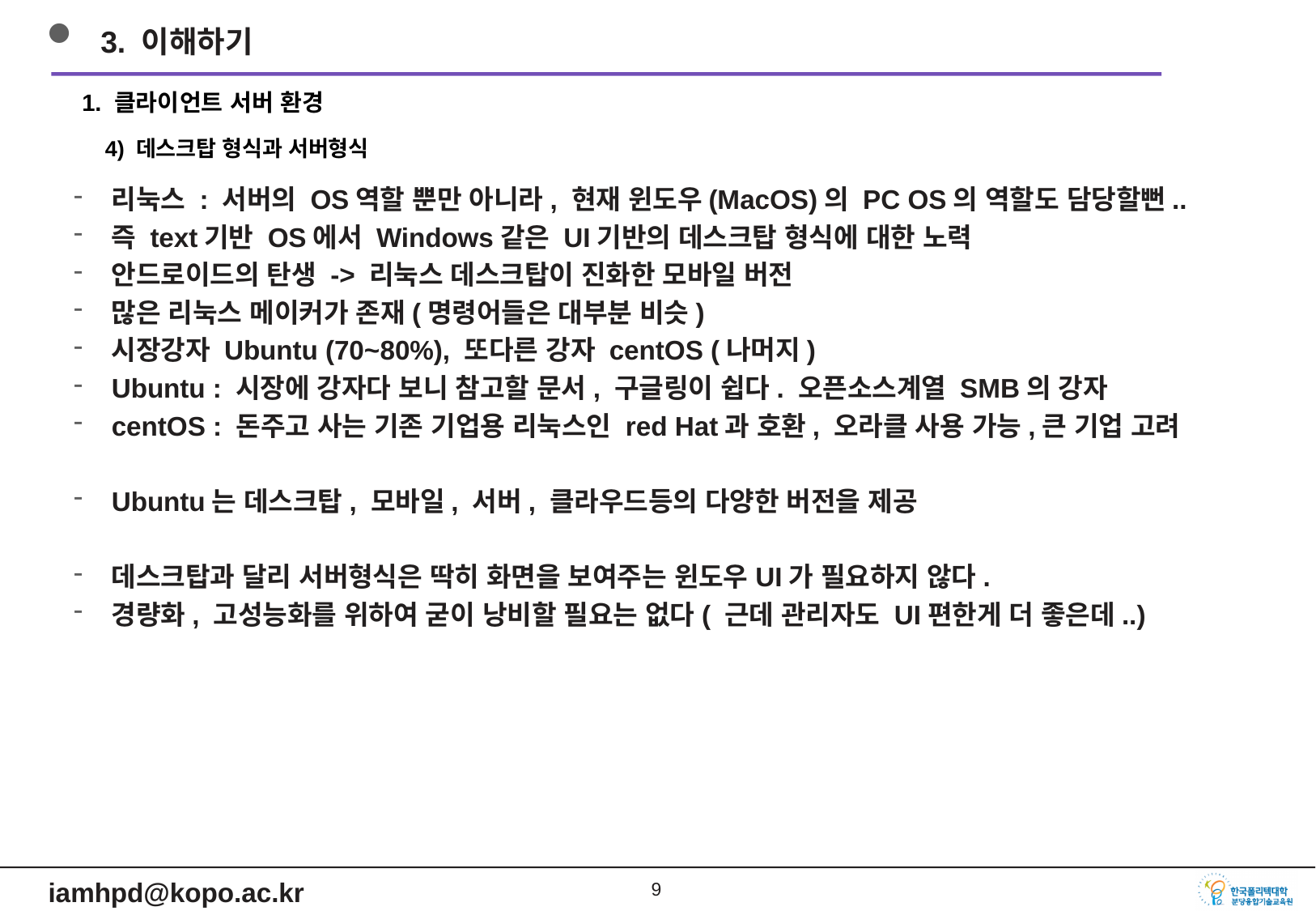

3. 이해하기
1. 클라이언트 서버 환경
4) 데스크탑 형식과 서버형식
리눅스 : 서버의 OS역할 뿐만 아니라, 현재 윈도우(MacOS)의 PC OS의 역할도 담당할뻔..
즉 text기반 OS에서 Windows같은 UI기반의 데스크탑 형식에 대한 노력
안드로이드의 탄생 -> 리눅스 데스크탑이 진화한 모바일 버전
많은 리눅스 메이커가 존재(명령어들은 대부분 비슷)
시장강자 Ubuntu (70~80%), 또다른 강자 centOS (나머지)
Ubuntu : 시장에 강자다 보니 참고할 문서, 구글링이 쉽다. 오픈소스계열 SMB의 강자
centOS : 돈주고 사는 기존 기업용 리눅스인 red Hat과 호환, 오라클 사용 가능,큰 기업 고려

Ubuntu는 데스크탑, 모바일, 서버, 클라우드등의 다양한 버전을 제공

데스크탑과 달리 서버형식은 딱히 화면을 보여주는 윈도우UI가 필요하지 않다.
경량화, 고성능화를 위하여 굳이 낭비할 필요는 없다( 근데 관리자도 UI편한게 더 좋은데..)
9